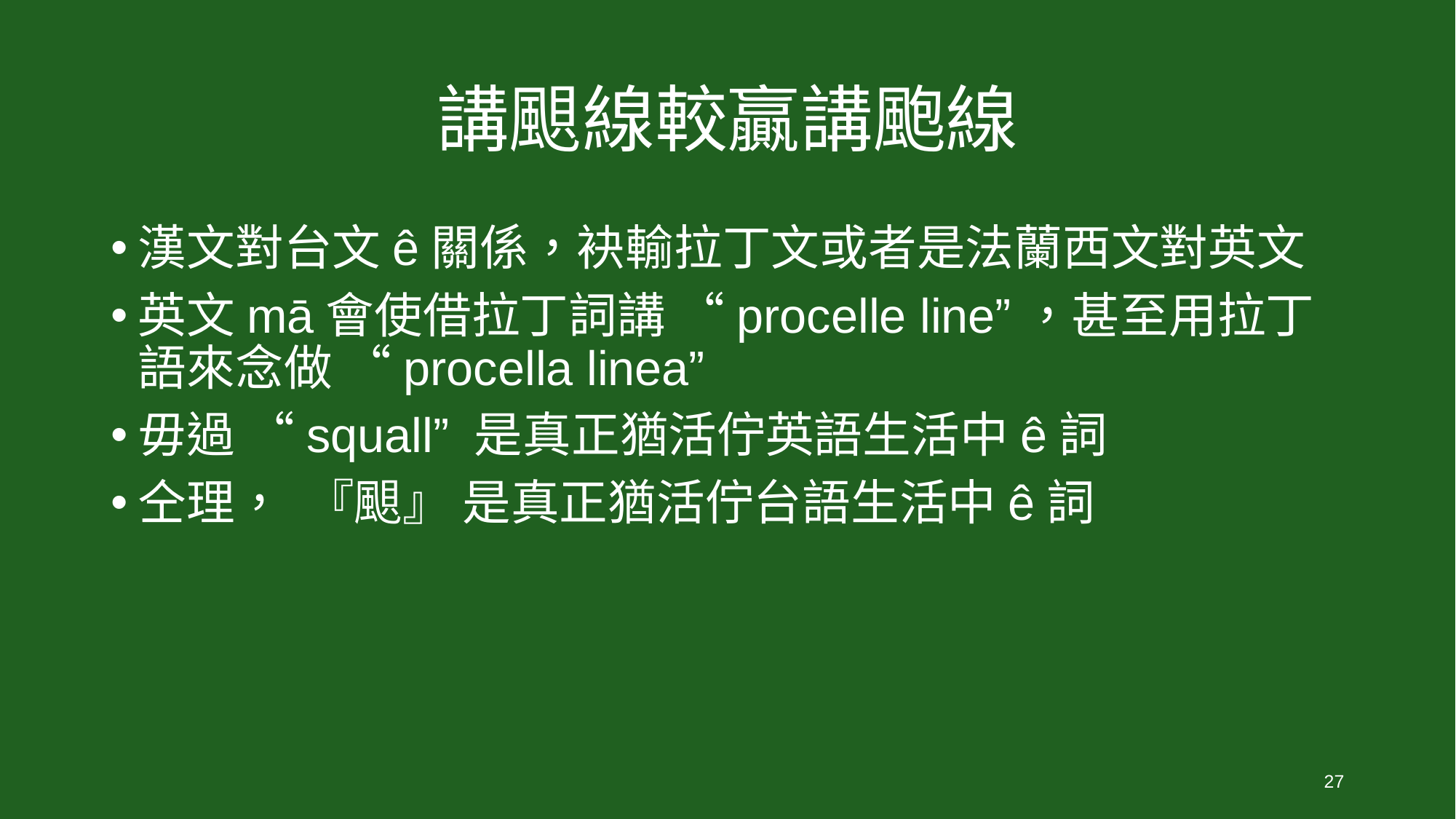

# 講𩗗線較贏講颮線
漢文對台文ê關係，袂輸拉丁文或者是法蘭西文對英文
英文mā會使借拉丁詞講 “procelle line”，甚至用拉丁語來念做 “procella linea”
毋過 “squall” 是真正猶活佇英語生活中ê詞
仝理，  『𩗗』 是真正猶活佇台語生活中ê詞
27